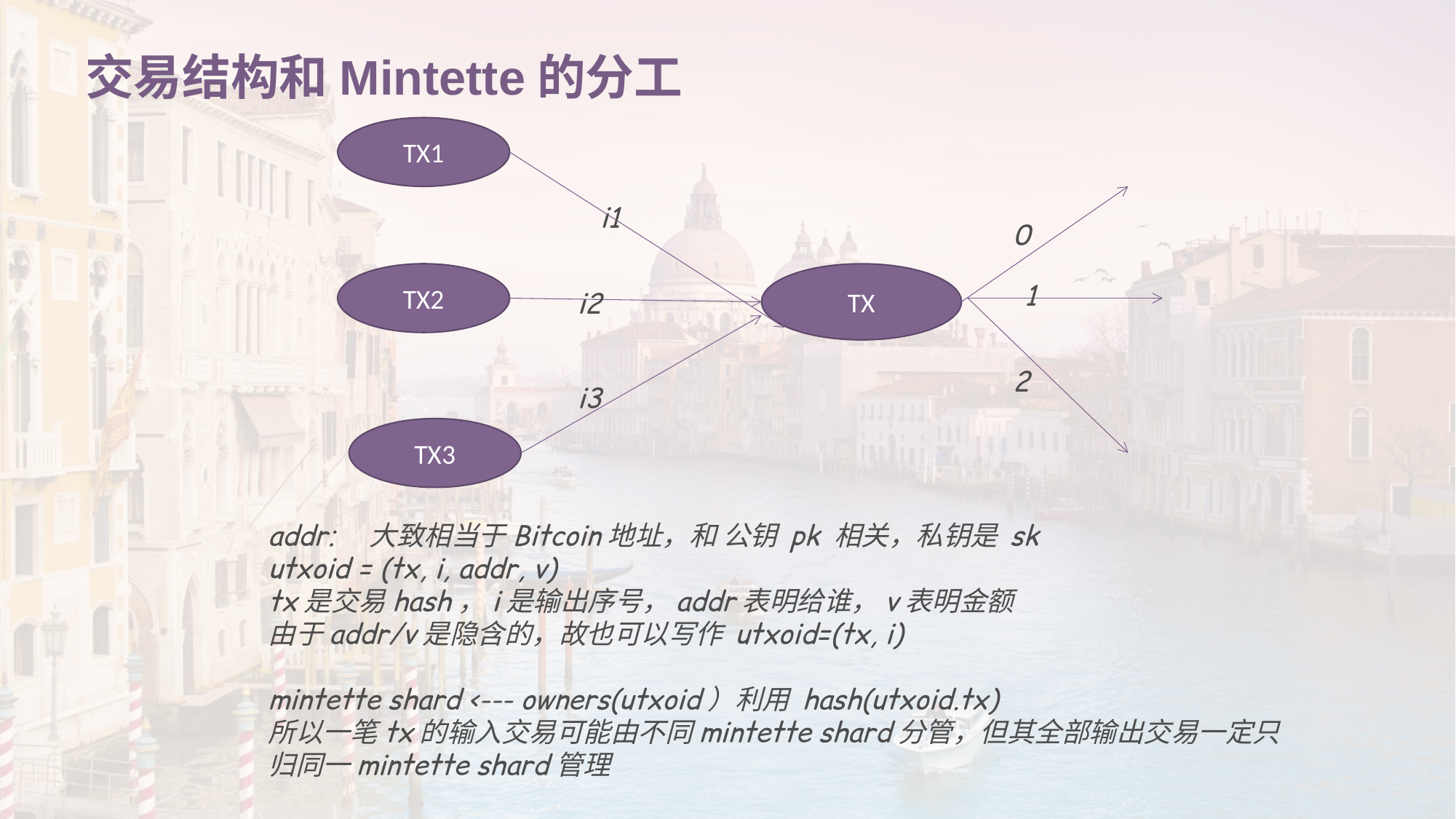

# 交易结构和Mintette的分工
TX1
i1
0
TX
TX2
1
i2
2
i3
TX3
addr:　大致相当于Bitcoin地址，和 公钥 pk 相关，私钥是 sk
utxoid = (tx, i, addr, v)
tx是交易hash，i是输出序号，addr表明给谁，v表明金额
由于addr/v是隐含的，故也可以写作 utxoid=(tx, i)

mintette shard <--- owners(utxoid）利用 hash(utxoid.tx)
所以一笔tx的输入交易可能由不同mintette shard分管，但其全部输出交易一定只归同一mintette shard管理